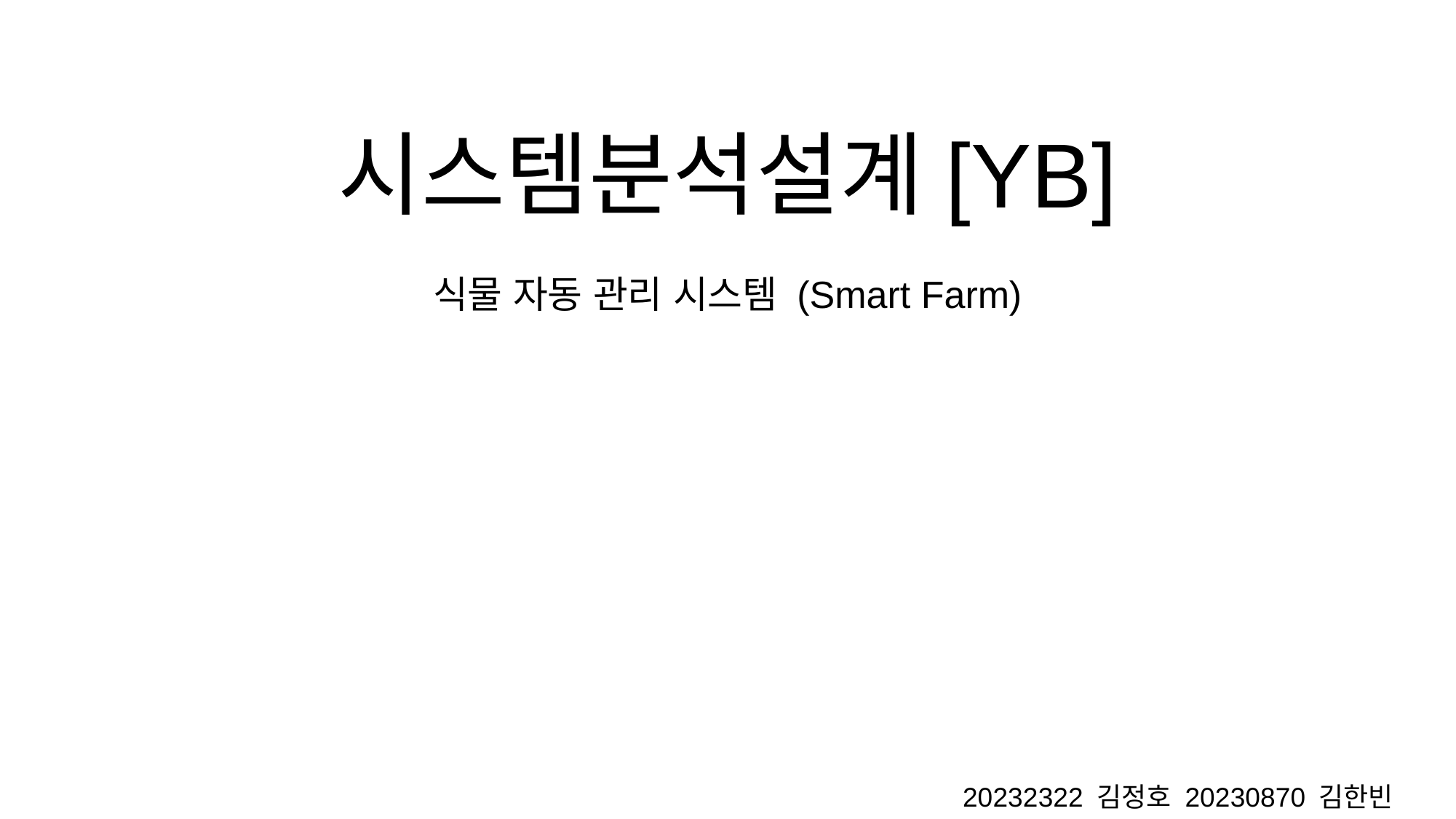

# 시스템분석설계[YB]
식물 자동 관리 시스템 (Smart Farm)
20232322 김정호 20230870 김한빈